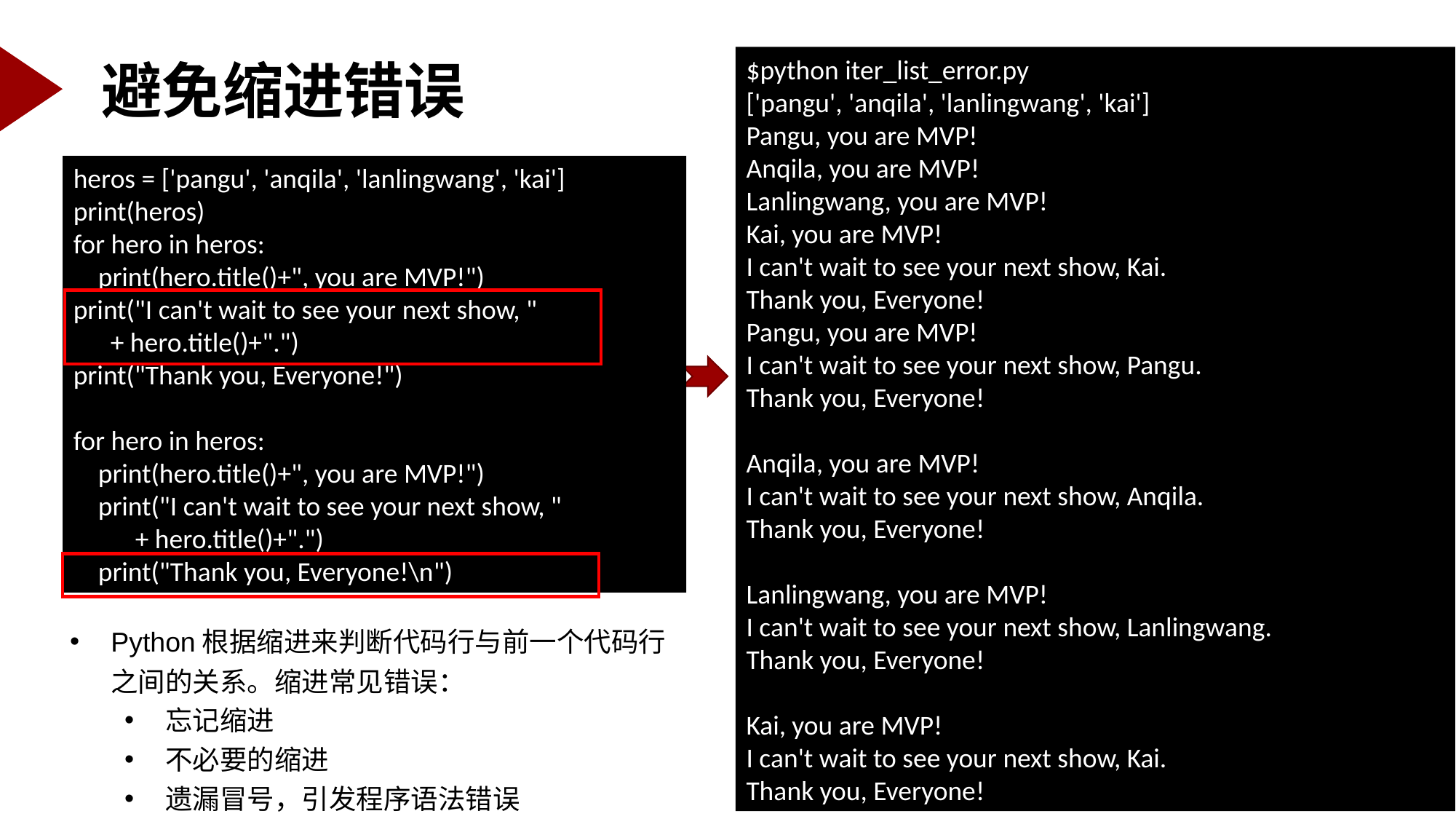

避免缩进错误
$python iter_list_error.py
['pangu', 'anqila', 'lanlingwang', 'kai']
Pangu, you are MVP!
Anqila, you are MVP!
Lanlingwang, you are MVP!
Kai, you are MVP!
I can't wait to see your next show, Kai.
Thank you, Everyone!
Pangu, you are MVP!
I can't wait to see your next show, Pangu.
Thank you, Everyone!

Anqila, you are MVP!
I can't wait to see your next show, Anqila.
Thank you, Everyone!

Lanlingwang, you are MVP!
I can't wait to see your next show, Lanlingwang.
Thank you, Everyone!

Kai, you are MVP!
I can't wait to see your next show, Kai.
Thank you, Everyone!

heros = ['pangu', 'anqila', 'lanlingwang', 'kai']
print(heros)
for hero in heros:
    print(hero.title()+", you are MVP!")
print("I can't wait to see your next show, "
      + hero.title()+".")
print("Thank you, Everyone!")

for hero in heros:
    print(hero.title()+", you are MVP!")
    print("I can't wait to see your next show, "
          + hero.title()+".")
    print("Thank you, Everyone!\n")

Python根据缩进来判断代码行与前一个代码行之间的关系。缩进常见错误：
忘记缩进
不必要的缩进
遗漏冒号，引发程序语法错误